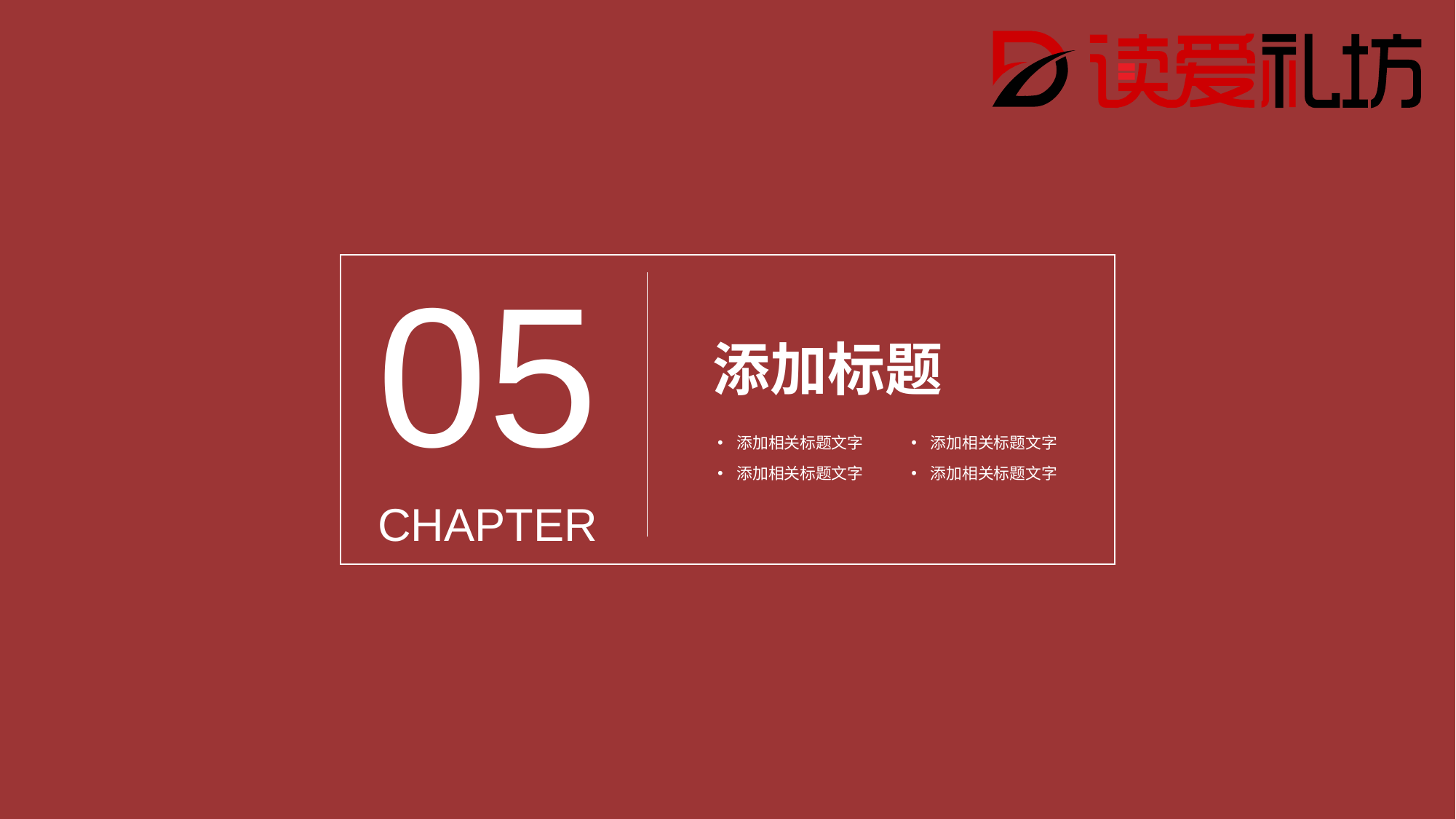

05
chapter

添加标题
添加相关标题文字
添加相关标题文字
添加相关标题文字
添加相关标题文字